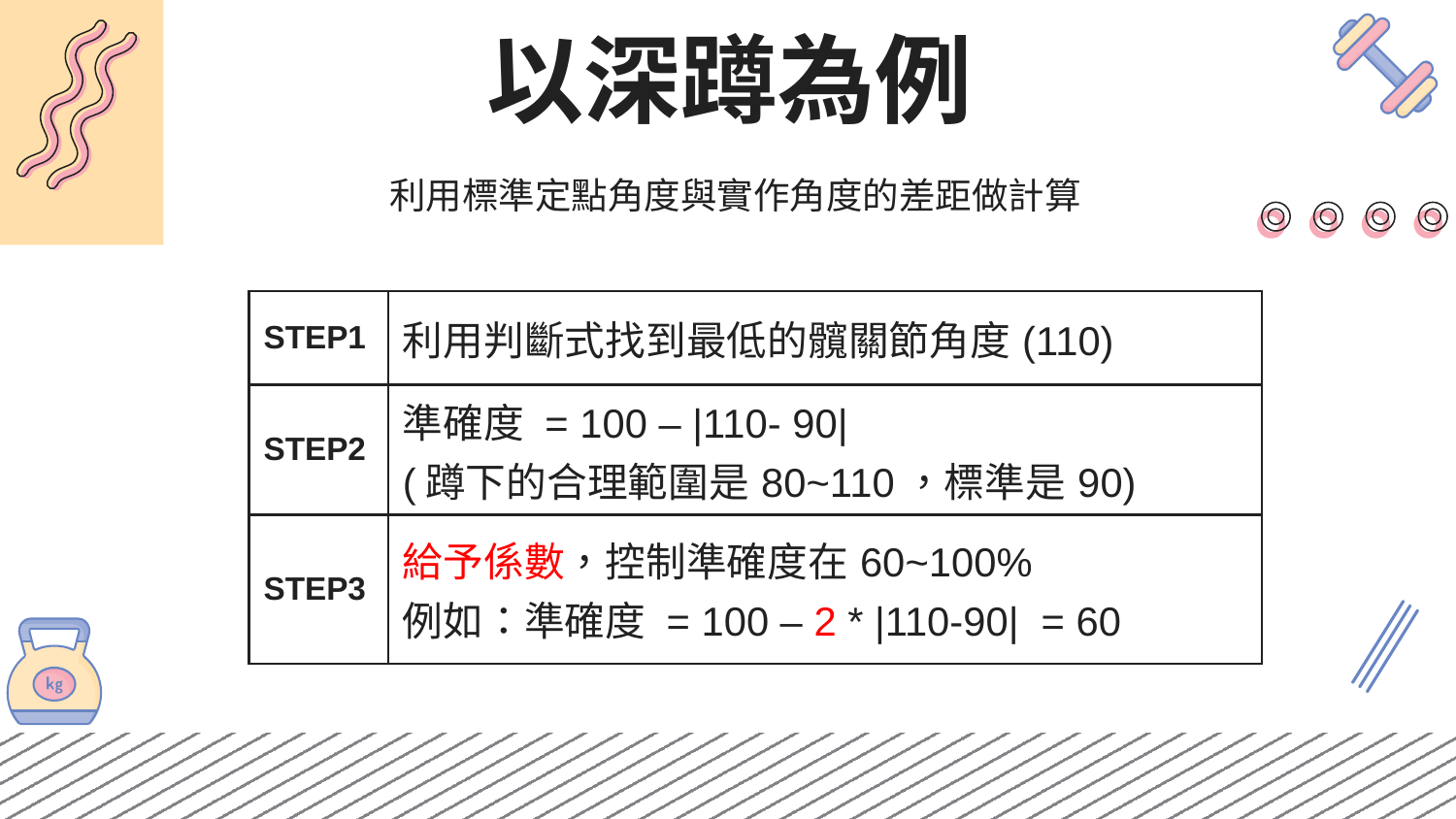

# 以深蹲為例
利用標準定點角度與實作角度的差距做計算

| STEP1 | 利用判斷式找到最低的髖關節角度(110) |
| --- | --- |
| STEP2 | 準確度 = 100 – |110- 90| (蹲下的合理範圍是80~110，標準是90) |
| STEP3 | 給予係數，控制準確度在60~100% 例如：準確度 = 100 – 2 \* |110-90| = 60 |